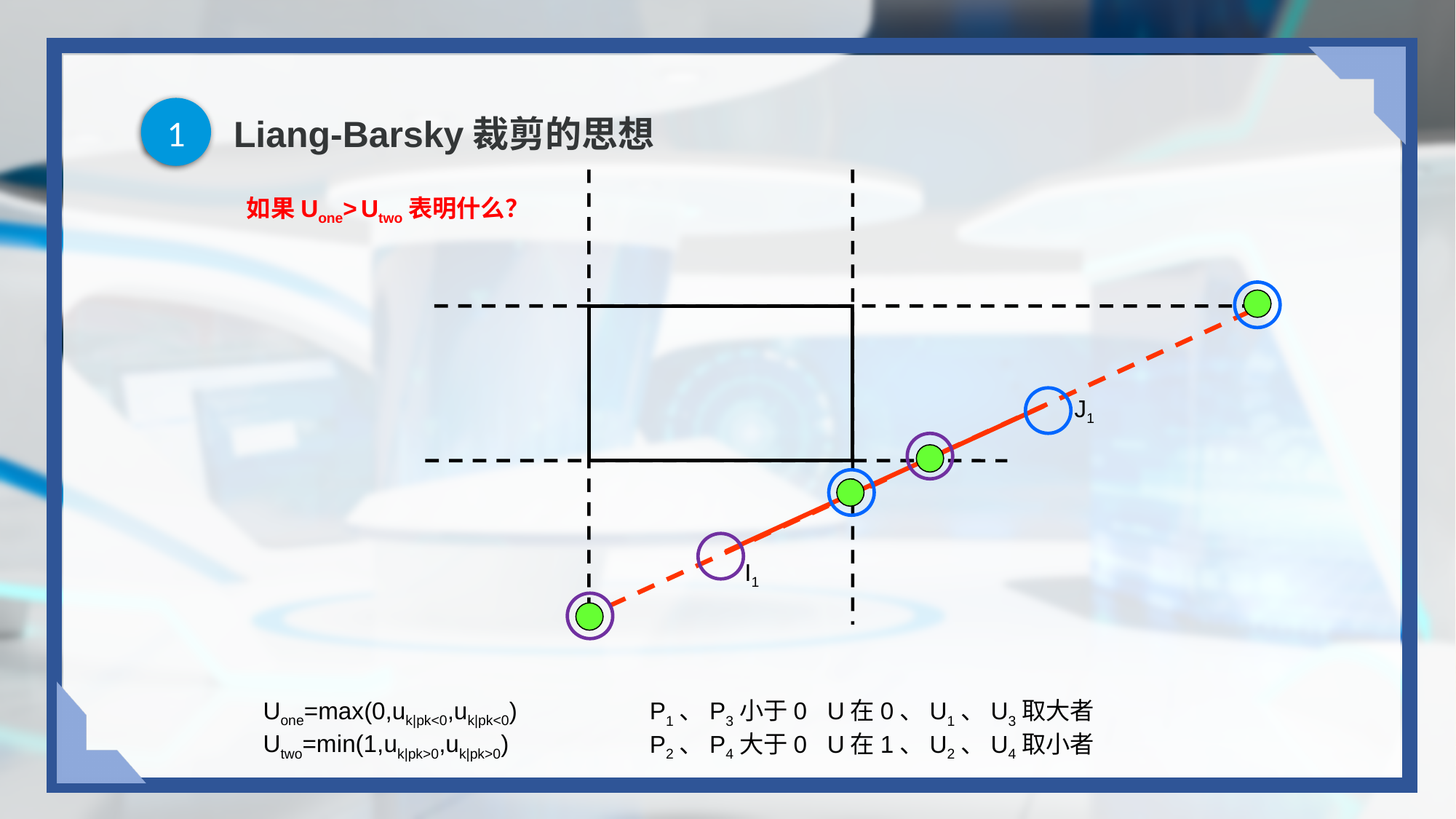

1
# Liang-Barsky裁剪的思想

如果Uone> Utwo表明什么？

J1

I1

Uone=max(0,uk|pk<0,uk|pk<0)
Utwo=min(1,uk|pk>0,uk|pk>0)
P1、P3小于0   U在0、U1、U3取大者
P2、P4大于0   U在1、U2、U4取小者